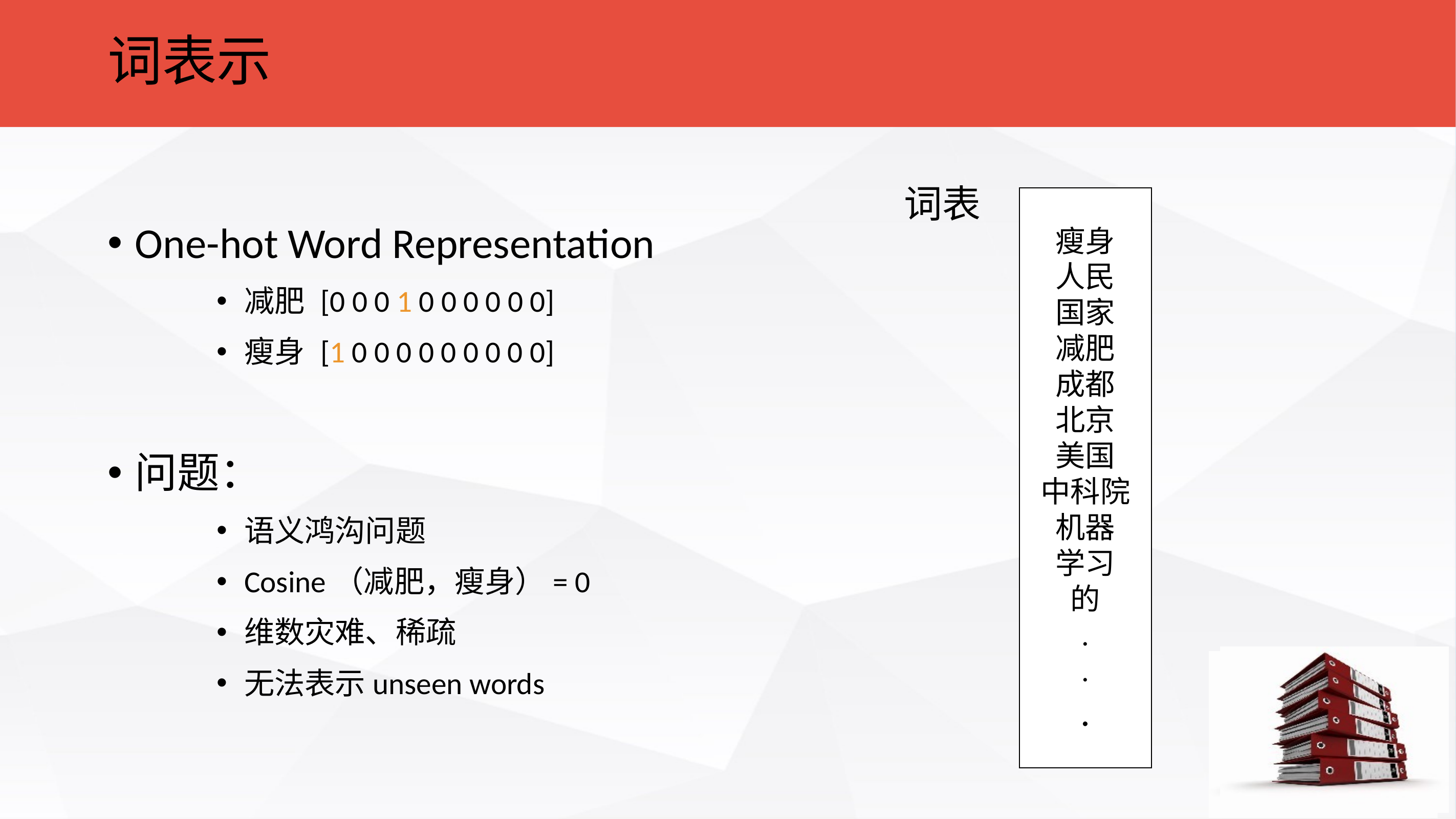

词表示
词表
瘦身
人民
国家
减肥
成都
北京
美国
中科院
机器
学习
的
.
.
.
One-hot Word Representation
减肥 [0 0 0 1 0 0 0 0 0 0]
瘦身 [1 0 0 0 0 0 0 0 0 0]

问题：
语义鸿沟问题
Cosine（减肥，瘦身）= 0
维数灾难、稀疏
无法表示unseen words